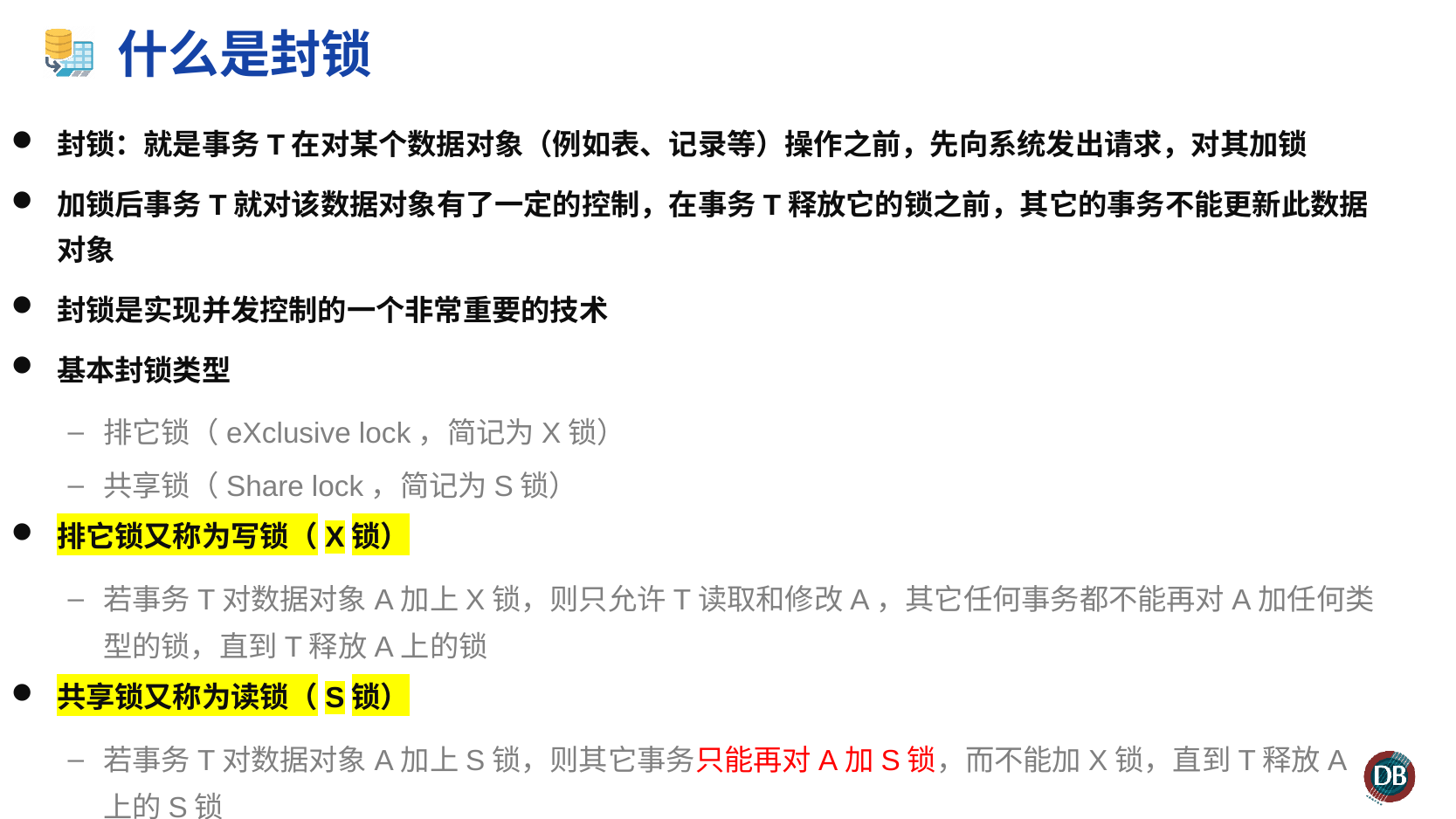

# 什么是封锁
封锁：就是事务T在对某个数据对象（例如表、记录等）操作之前，先向系统发出请求，对其加锁
加锁后事务T就对该数据对象有了一定的控制，在事务T释放它的锁之前，其它的事务不能更新此数据对象
封锁是实现并发控制的一个非常重要的技术
基本封锁类型
排它锁（eXclusive lock，简记为X锁）
共享锁（Share lock，简记为S锁）
排它锁又称为写锁（X锁）
若事务T对数据对象A加上X锁，则只允许T读取和修改A，其它任何事务都不能再对A加任何类型的锁，直到T释放A上的锁
共享锁又称为读锁（S锁）
若事务T对数据对象A加上S锁，则其它事务只能再对A加S锁，而不能加X锁，直到T释放A上的S锁